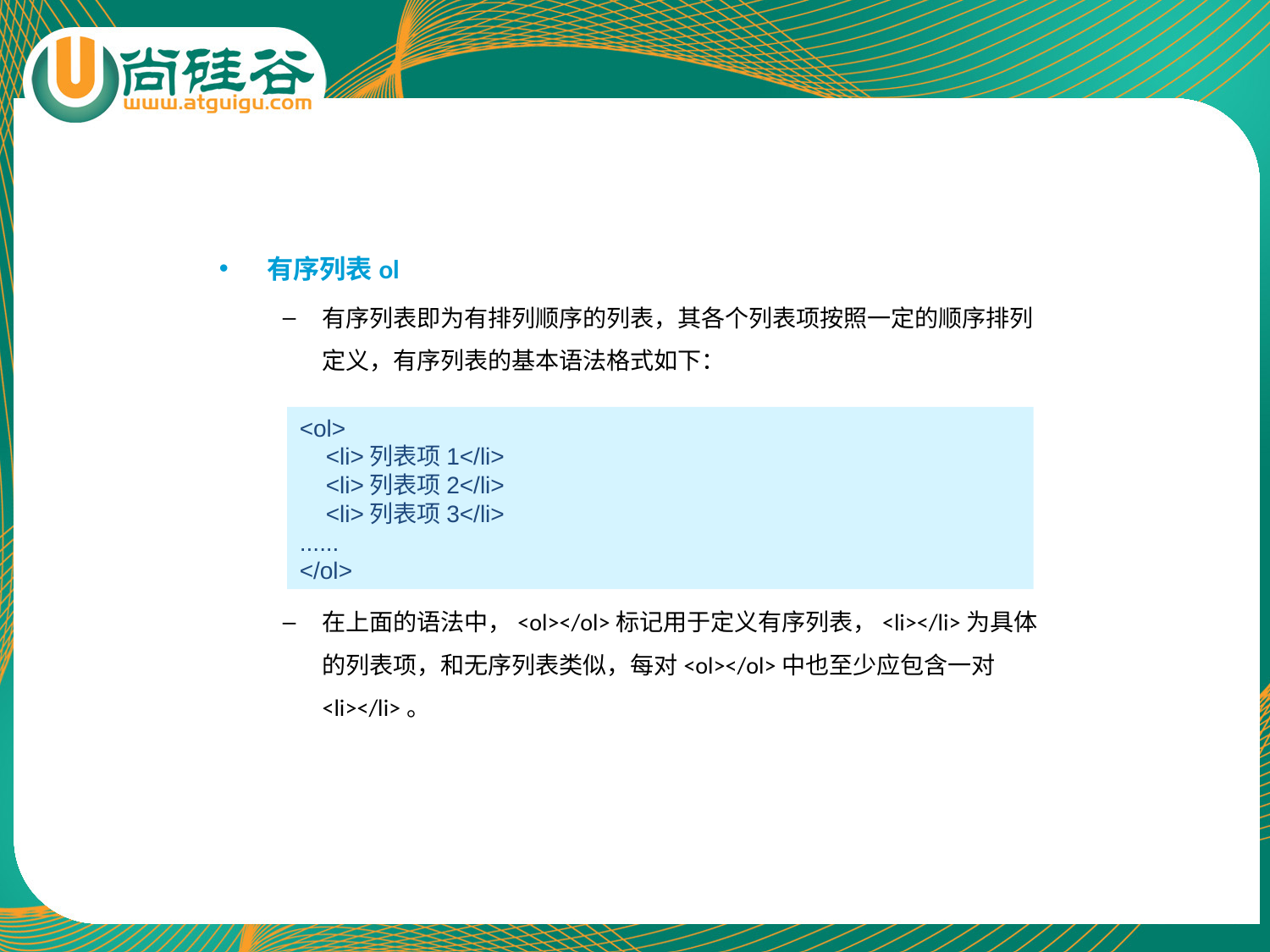

# 有序列表ol
有序列表即为有排列顺序的列表，其各个列表项按照一定的顺序排列定义，有序列表的基本语法格式如下：

在上面的语法中，<ol></ol>标记用于定义有序列表，<li></li>为具体的列表项，和无序列表类似，每对<ol></ol>中也至少应包含一对<li></li>。
<ol>
    <li>列表项1</li>
    <li>列表项2</li>
    <li>列表项3</li>
......
</ol>